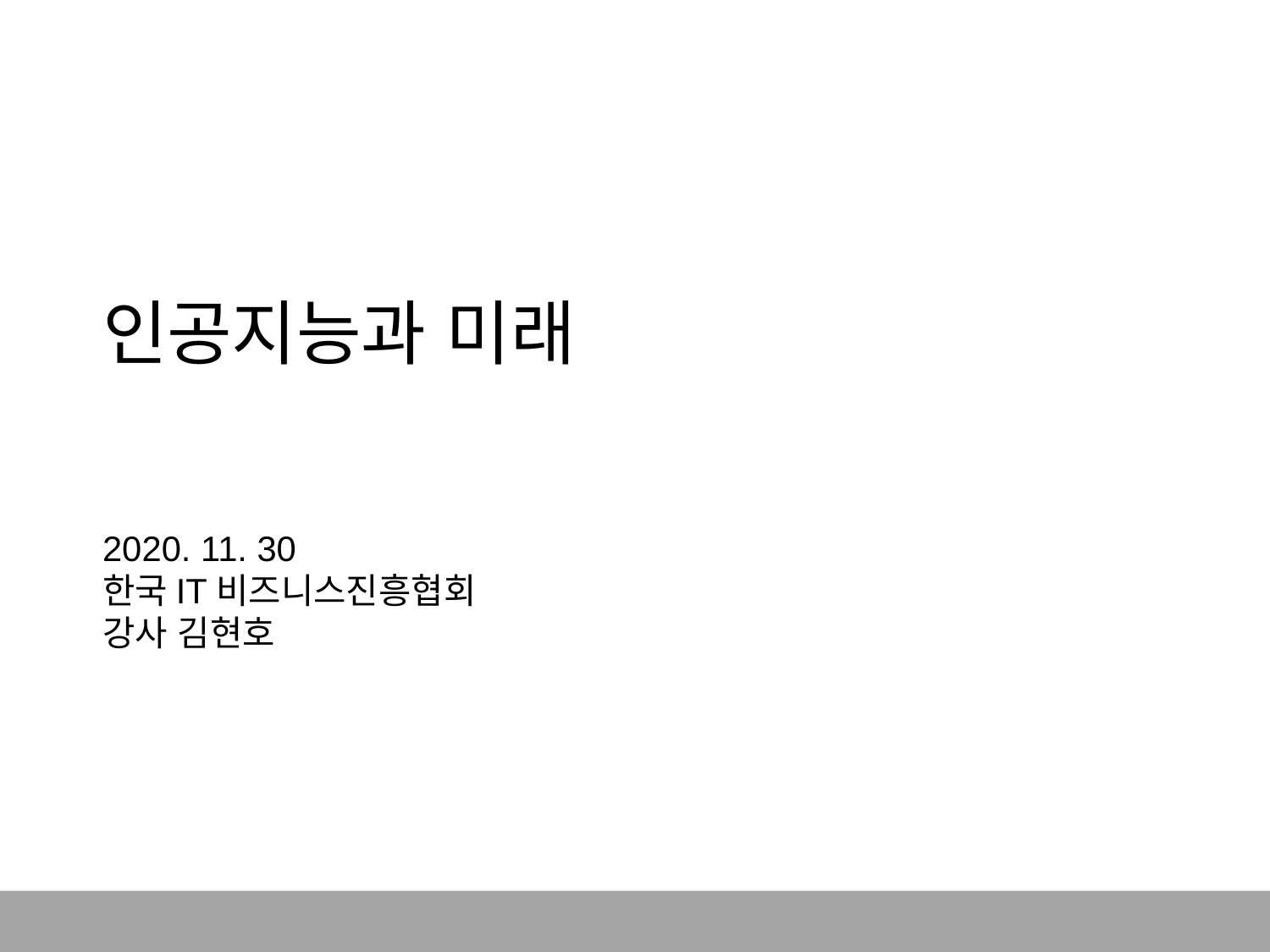

# 인공지능과 미래 2020. 11. 30 한국IT비즈니스진흥협회 강사 김현호